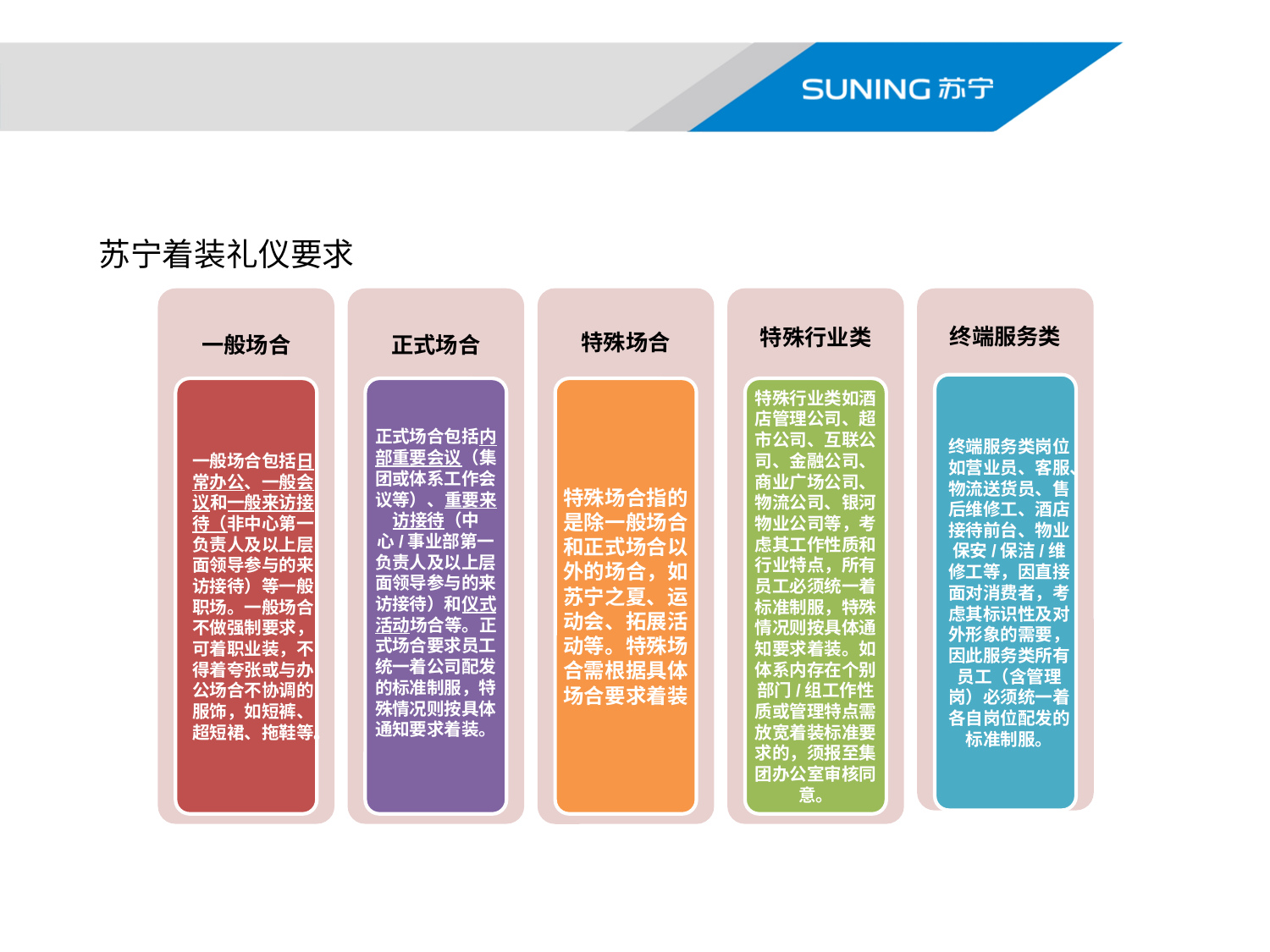

苏宁着装礼仪要求
特殊行业类

特殊场合

一般场合

正式场合

终端服务类

终端服务类岗位如营业员、客服、物流送货员、售后维修工、酒店接待前台、物业保安/保洁/维修工等，因直接面对消费者，考虑其标识性及对外形象的需要，因此服务类所有员工（含管理岗）必须统一着各自岗位配发的标准制服。

一般场合包括日常办公、一般会议和一般来访接待（非中心第一负责人及以上层面领导参与的来访接待）等一般职场。一般场合不做强制要求，可着职业装，不得着夸张或与办公场合不协调的服饰，如短裤、超短裙、拖鞋等。

正式场合包括内部重要会议（集团或体系工作会议等）、重要来访接待（中心/事业部第一负责人及以上层面领导参与的来访接待）和仪式活动场合等。正式场合要求员工统一着公司配发的标准制服，特殊情况则按具体通知要求着装。

特殊场合指的是除一般场合和正式场合以外的场合，如苏宁之夏、运动会、拓展活动等。特殊场合需根据具体场合要求着装

特殊行业类如酒店管理公司、超市公司、互联公司、金融公司、商业广场公司、物流公司、银河物业公司等，考虑其工作性质和行业特点，所有员工必须统一着标准制服，特殊情况则按具体通知要求着装。如体系内存在个别部门/组工作性质或管理特点需放宽着装标准要求的，须报至集团办公室审核同意。